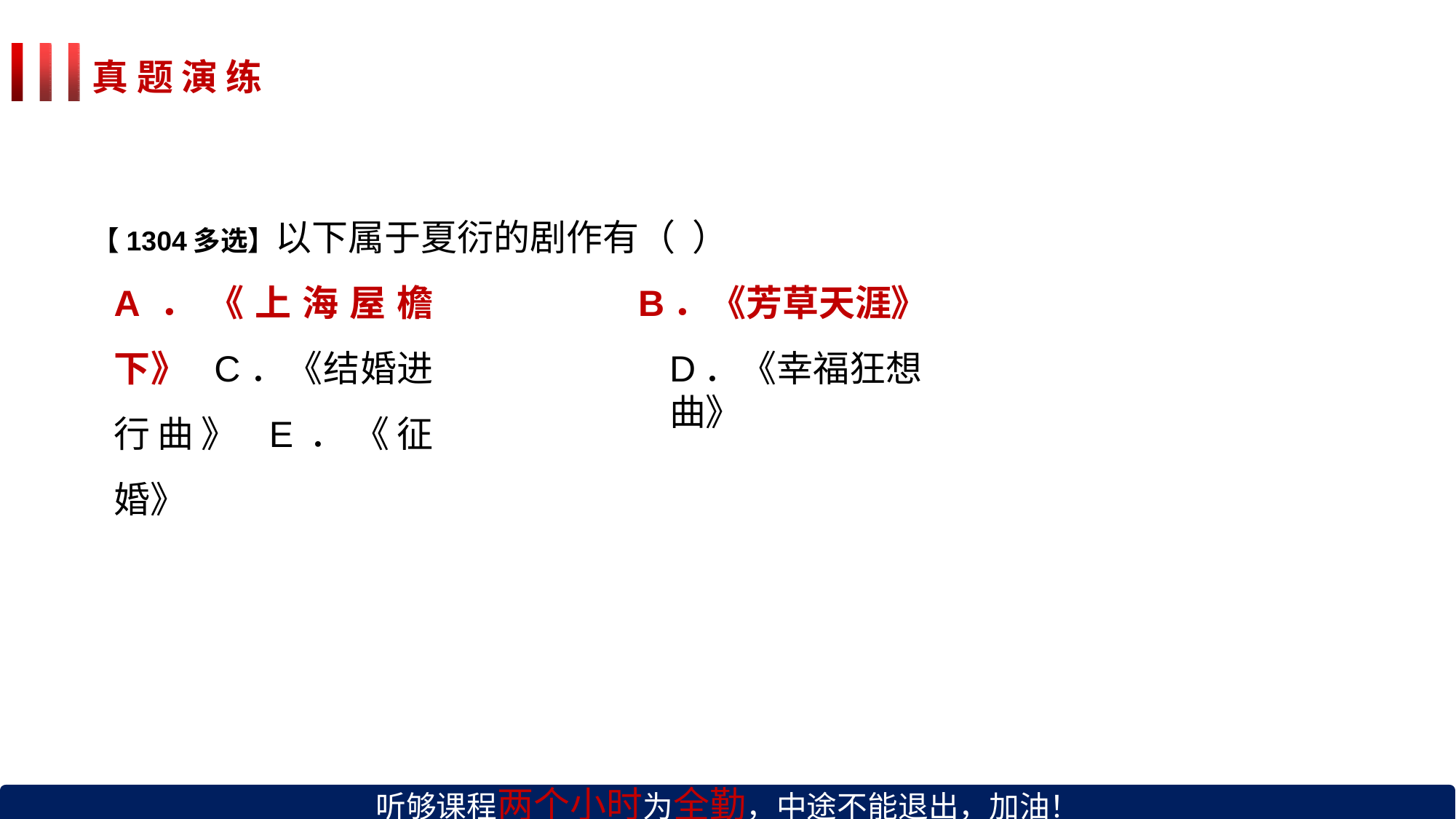

# 真 题 演 练
【1304多选】以下属于夏衍的剧作有（	）
A．《上海屋檐下》  C．《结婚进行曲》 E．《征婚》
B．《芳草天涯》
D．《幸福狂想曲》
66

听够课程两个小时为全勤，中途不能退出，加油！